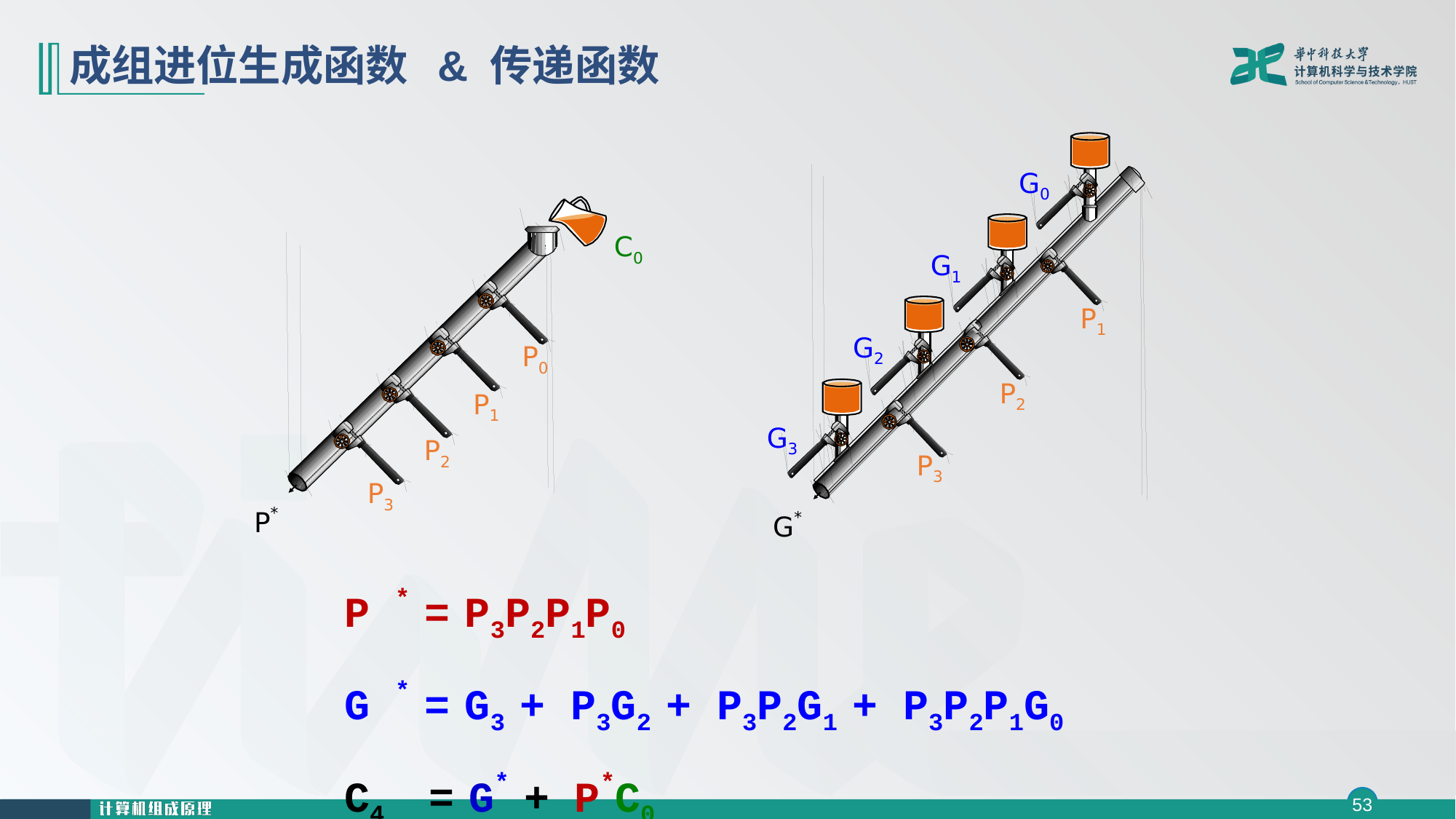

# 成组进位生成函数  & 传递函数

G0

G1

P1

G2

P2

G3

P3

G*

P0

P1

P2

P*
P3
C0
P * = P3P2P1P0
G * = G3 + P3G2 + P3P2G1 + P3P2P1G0
C4   = G* + P*C0